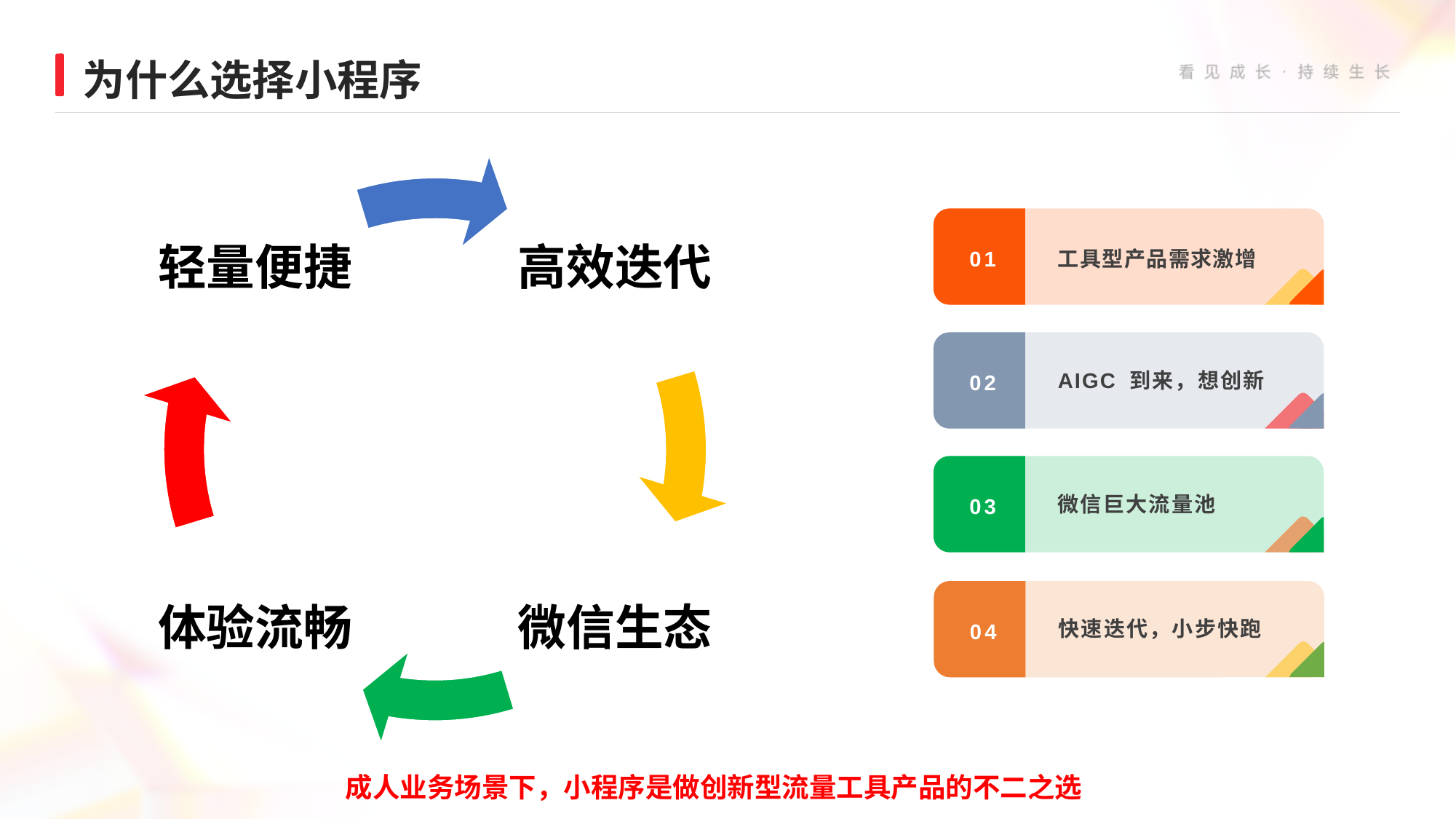

为什么选择小程序
高效迭代
微信生态
体验流畅
轻量便捷

工具型产品需求激增
01

AIGC 到来，想创新
02

微信巨大流量池
03

快速迭代，小步快跑
04

成人业务场景下，小程序是做创新型流量工具产品的不二之选